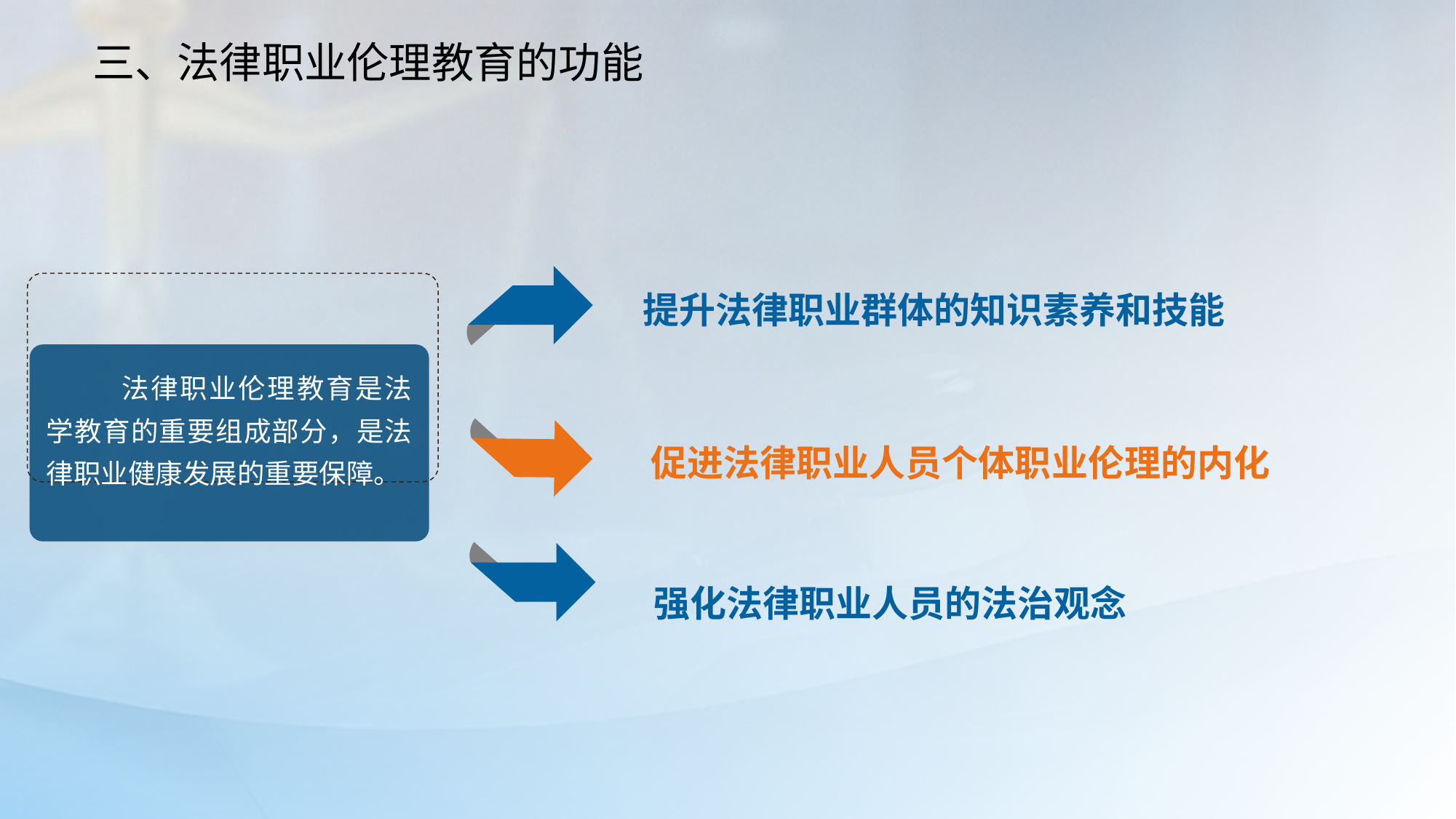

三、法律职业伦理教育的功能

法律职业伦理教育是法学教育的重要组成部分，是法律职业健康发展的重要保障。
提升法律职业群体的知识素养和技能

促进法律职业人员个体职业伦理的内化

强化法律职业人员的法治观念